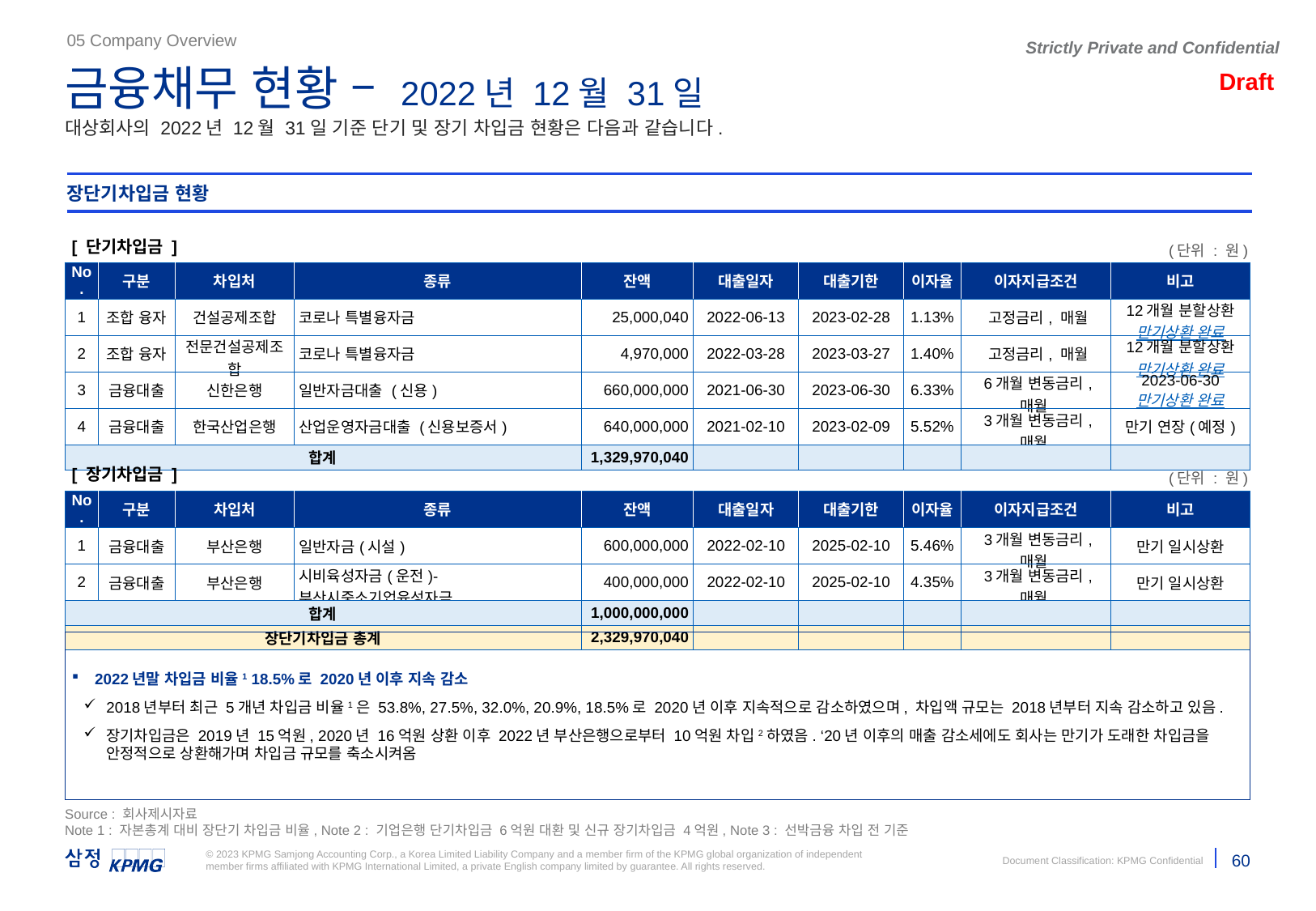

05 Company Overview
금융채무 현황 – 2022년 12월 31일
대상회사의 2022년 12월 31일 기준 단기 및 장기 차입금 현황은 다음과 같습니다.
장단기차입금 현황
[ 단기차입금 ]
(단위 : 원)
| No. | 구분 | 차입처 | 종류 | 잔액 | 대출일자 | 대출기한 | 이자율 | 이자지급조건 | 비고 |
| --- | --- | --- | --- | --- | --- | --- | --- | --- | --- |
| 1 | 조합 융자 | 건설공제조합 | 코로나 특별융자금 | 25,000,040 | 2022-06-13 | 2023-02-28 | 1.13% | 고정금리, 매월 | 12개월 분할상환 만기상환 완료 |
| 2 | 조합 융자 | 전문건설공제조합 | 코로나 특별융자금 | 4,970,000 | 2022-03-28 | 2023-03-27 | 1.40% | 고정금리, 매월 | 12개월 분할상환 만기상환 완료 |
| 3 | 금융대출 | 신한은행 | 일반자금대출 (신용) | 660,000,000 | 2021-06-30 | 2023-06-30 | 6.33% | 6개월 변동금리, 매월 | 2023-06-30 만기상환 완료 |
| 4 | 금융대출 | 한국산업은행 | 산업운영자금대출 (신용보증서) | 640,000,000 | 2021-02-10 | 2023-02-09 | 5.52% | 3개월 변동금리, 매월 | 만기 연장(예정) |
| 합계 |  |  | 합 계 | 1,329,970,040 |  |  |  |  |  |
[ 장기차입금 ]
(단위 : 원)
| No. | 구분 | 차입처 | 종류 | 잔액 | 대출일자 | 대출기한 | 이자율 | 이자지급조건 | 비고 |
| --- | --- | --- | --- | --- | --- | --- | --- | --- | --- |
| 1 | 금융대출 | 부산은행 | 일반자금(시설) | 600,000,000 | 2022-02-10 | 2025-02-10 | 5.46% | 3개월 변동금리, 매월 | 만기 일시상환 |
| 2 | 금융대출 | 부산은행 | 시비육성자금(운전)-부산시중소기업육성자금 | 400,000,000 | 2022-02-10 | 2025-02-10 | 4.35% | 3개월 변동금리, 매월 | 만기 일시상환 |
| 합계 |  |  | 합 계 | 1,000,000,000 |  |  |  |  |  |
| 장단기차입금 총계 |  |  |  | 2,329,970,040 |  |  |  |  |  |
최근 매출 감소가 코로나로 인한 것이 맞을까요? 내용 확인 후 수정 필요하면 수정 부탁드립니다!

2022년말 차입금 비율1 18.5%로 2020년 이후 지속 감소
2018년부터 최근 5개년 차입금 비율1은 53.8%, 27.5%, 32.0%, 20.9%, 18.5%로 2020년 이후 지속적으로 감소하였으며, 차입액 규모는 2018년부터 지속 감소하고 있음.
장기차입금은 2019년 15억원, 2020년 16억원 상환 이후 2022년 부산은행으로부터 10억원 차입2하였음. ‘20년 이후의 매출 감소세에도 회사는 만기가 도래한 차입금을 안정적으로 상환해가며 차입금 규모를 축소시켜옴
Source : 회사제시자료
Note 1 : 자본총계 대비 장단기 차입금 비율, Note 2 : 기업은행 단기차입금 6억원 대환 및 신규 장기차입금 4억원, Note 3 : 선박금융 차입 전 기준